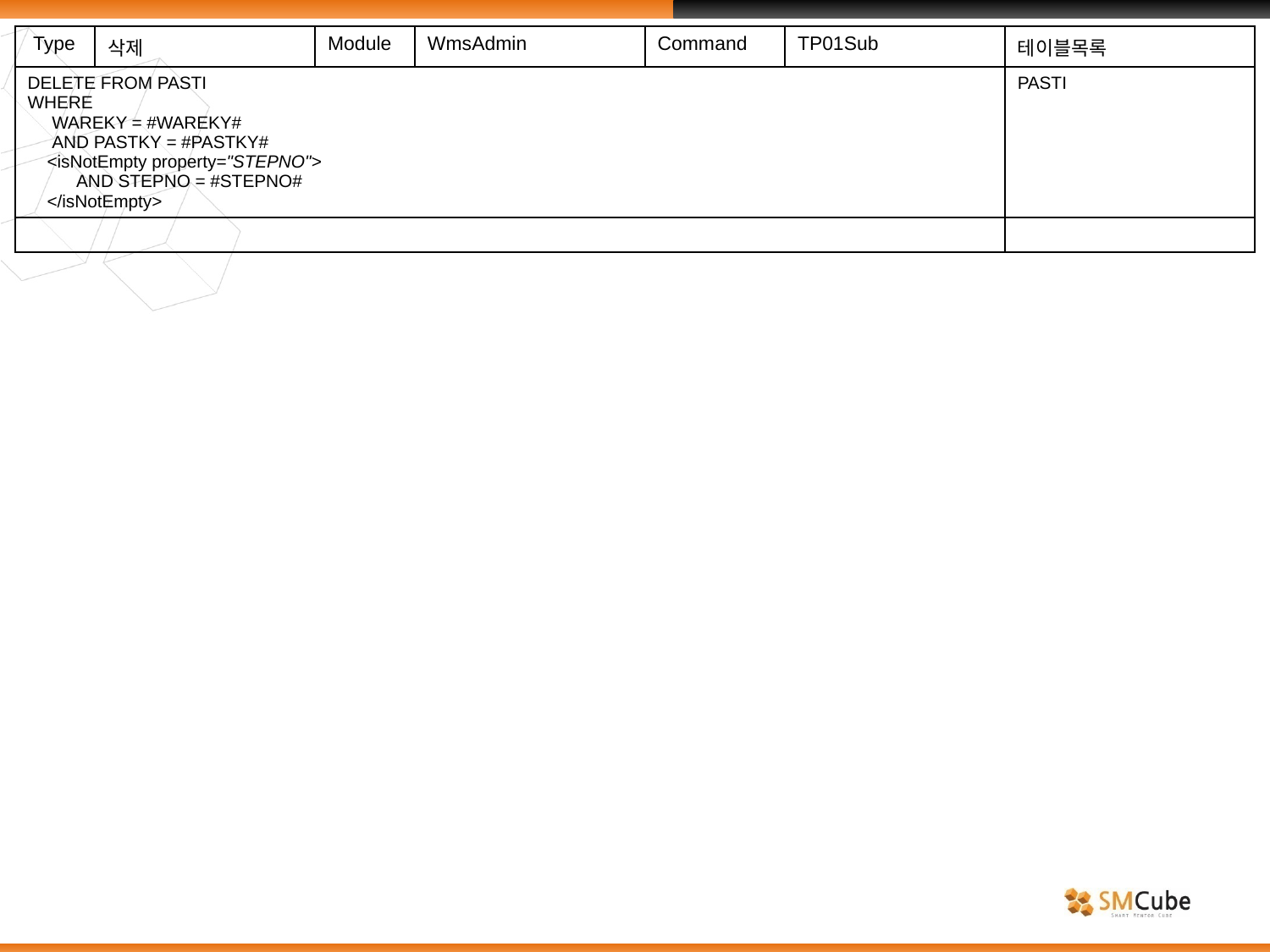

| Type | 삭제 | Module | WmsAdmin | Command | TP01Sub | 테이블목록 |
| --- | --- | --- | --- | --- | --- | --- |
| DELETE FROM PASTI WHERE WAREKY = #WAREKY# AND PASTKY = #PASTKY# <isNotEmpty property="STEPNO"> AND STEPNO = #STEPNO# </isNotEmpty> |  |  |  |  |  | PASTI |
|  |  |  |  |  |  |  |